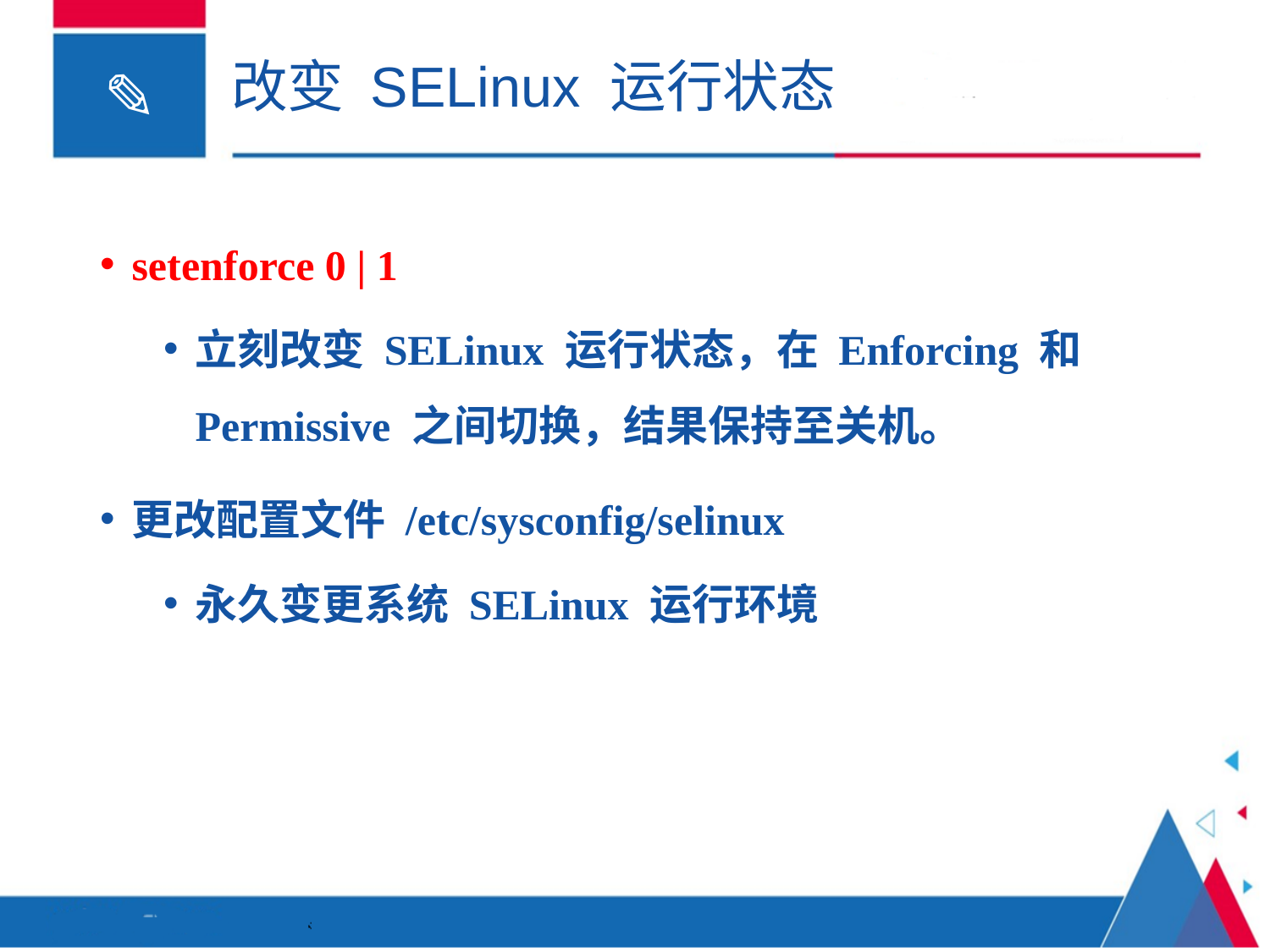

# 改变 SELinux 运行状态
setenforce 0 | 1
立刻改变 SELinux 运行状态，在 Enforcing 和 Permissive 之间切换，结果保持至关机。
更改配置文件 /etc/sysconfig/selinux
永久变更系统 SELinux 运行环境